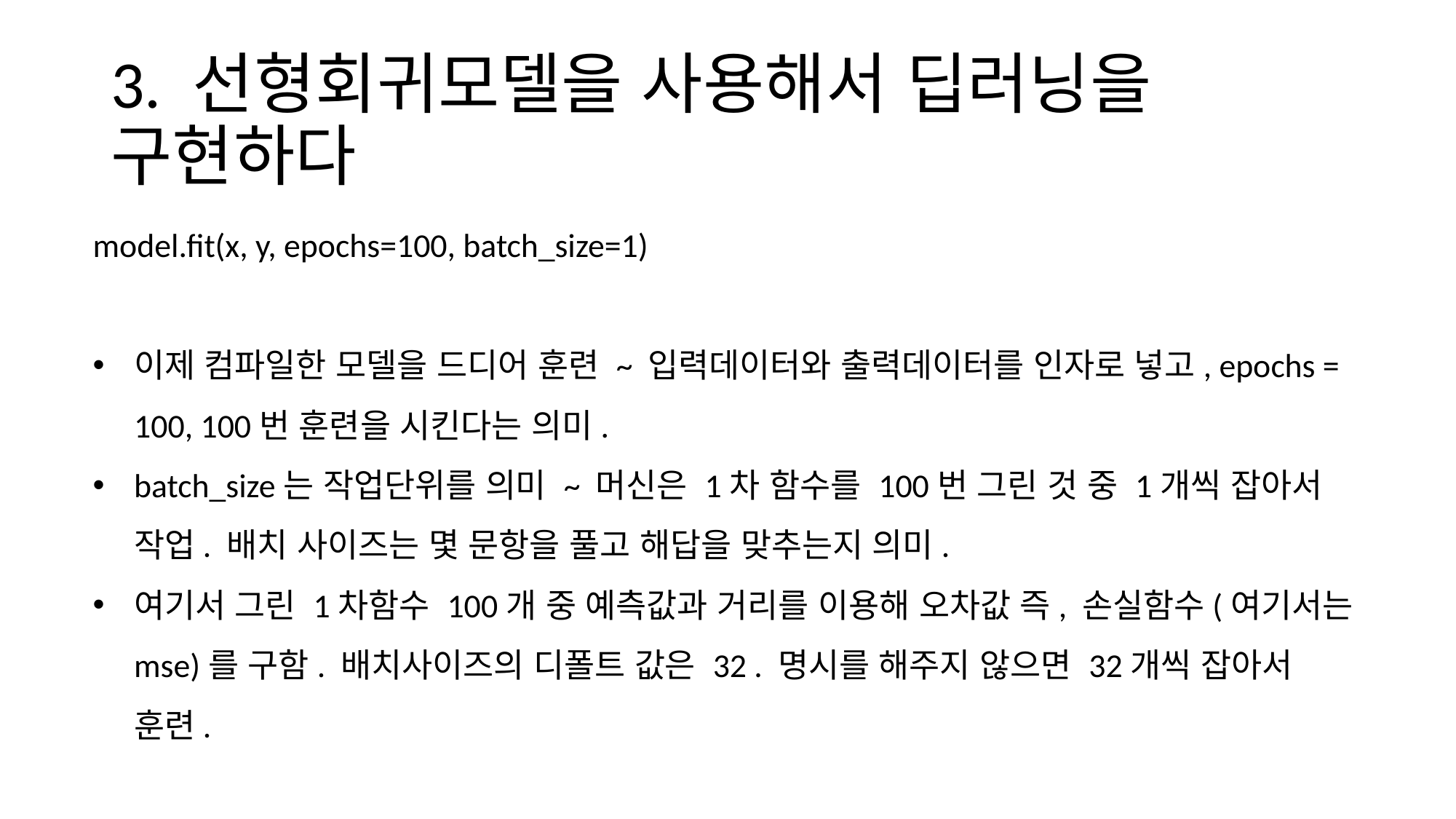

# 3. 선형회귀모델을 사용해서 딥러닝을 구현하다
model.fit(x, y, epochs=100, batch_size=1)

이제 컴파일한 모델을 드디어 훈련 ~ 입력데이터와 출력데이터를 인자로 넣고, epochs = 100, 100번 훈련을 시킨다는 의미.
batch_size는 작업단위를 의미 ~ 머신은 1차 함수를 100번 그린 것 중 1개씩 잡아서 작업. 배치 사이즈는 몇 문항을 풀고 해답을 맞추는지 의미.
여기서 그린 1차함수 100개 중 예측값과 거리를 이용해 오차값 즉, 손실함수(여기서는 mse)를 구함. 배치사이즈의 디폴트 값은 32 . 명시를 해주지 않으면 32개씩 잡아서 훈련.